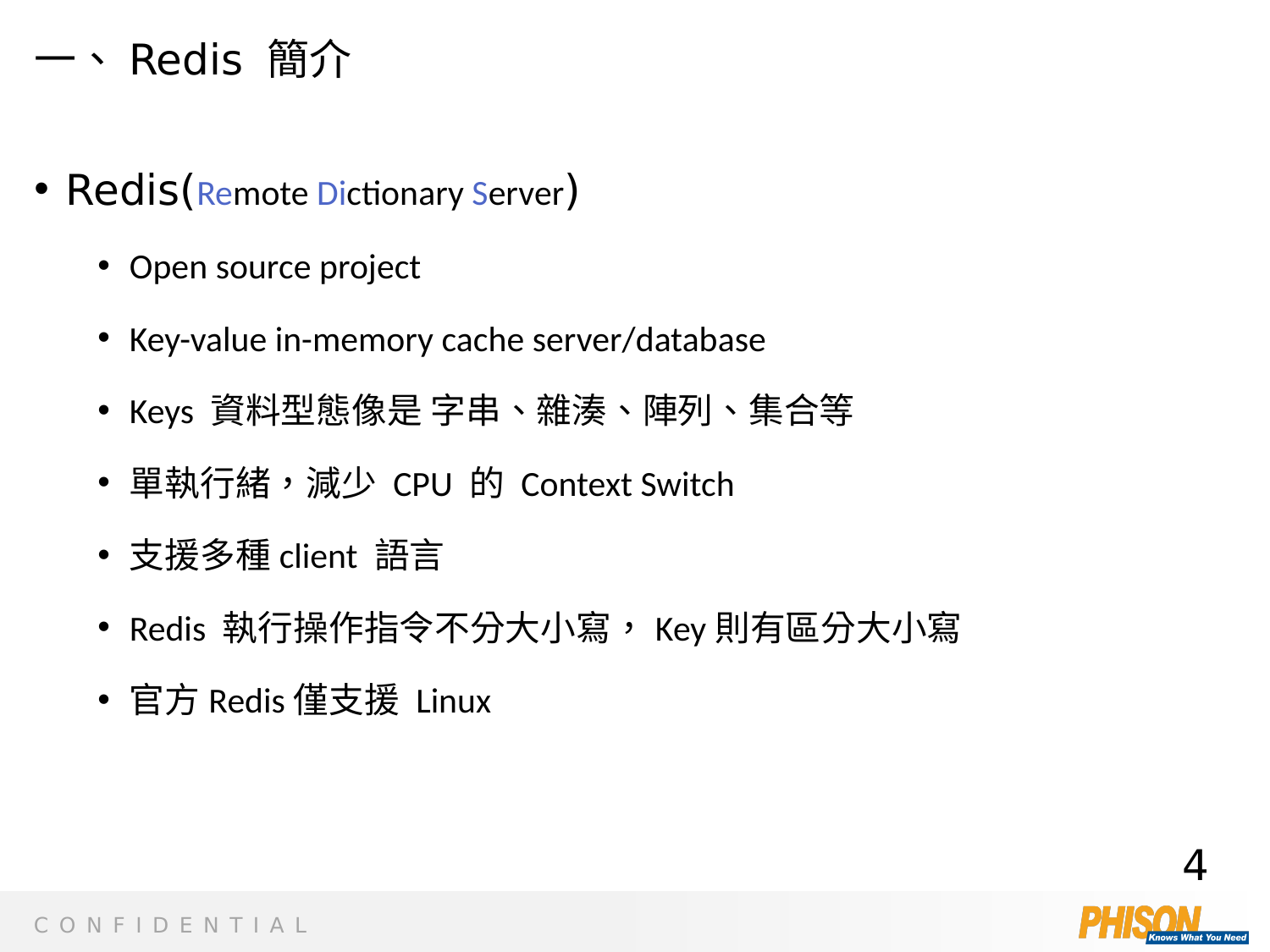

# 一、Redis 簡介
Redis(Remote Dictionary Server)
Open source project
Key-value in-memory cache server/database
Keys 資料型態像是 字串、雜湊、陣列、集合等
單執行緒，減少 CPU 的 Context Switch
支援多種client 語言
Redis 執行操作指令不分大小寫，Key則有區分大小寫
官方Redis僅支援 Linux
4